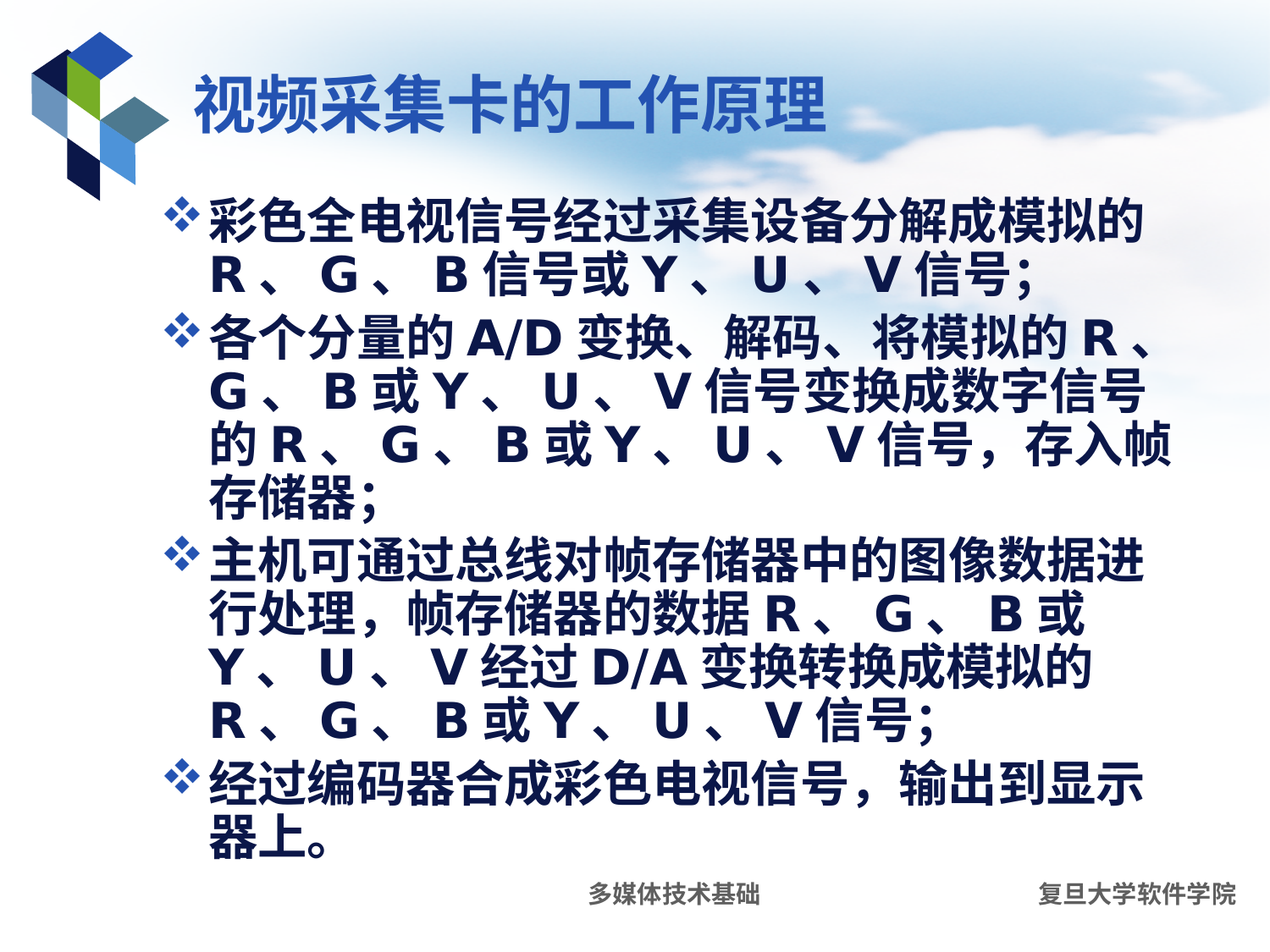

# 视频采集卡的工作原理
彩色全电视信号经过采集设备分解成模拟的R、G、B信号或Y、U、V信号；
各个分量的A/D变换、解码、将模拟的R、G、B或Y、U、V信号变换成数字信号的R、G、B或Y、U、V信号，存入帧存储器；
主机可通过总线对帧存储器中的图像数据进行处理，帧存储器的数据R、G、B或Y、U、V经过D/A变换转换成模拟的R、G、B或Y、U、V信号；
经过编码器合成彩色电视信号，输出到显示器上。
多媒体技术基础